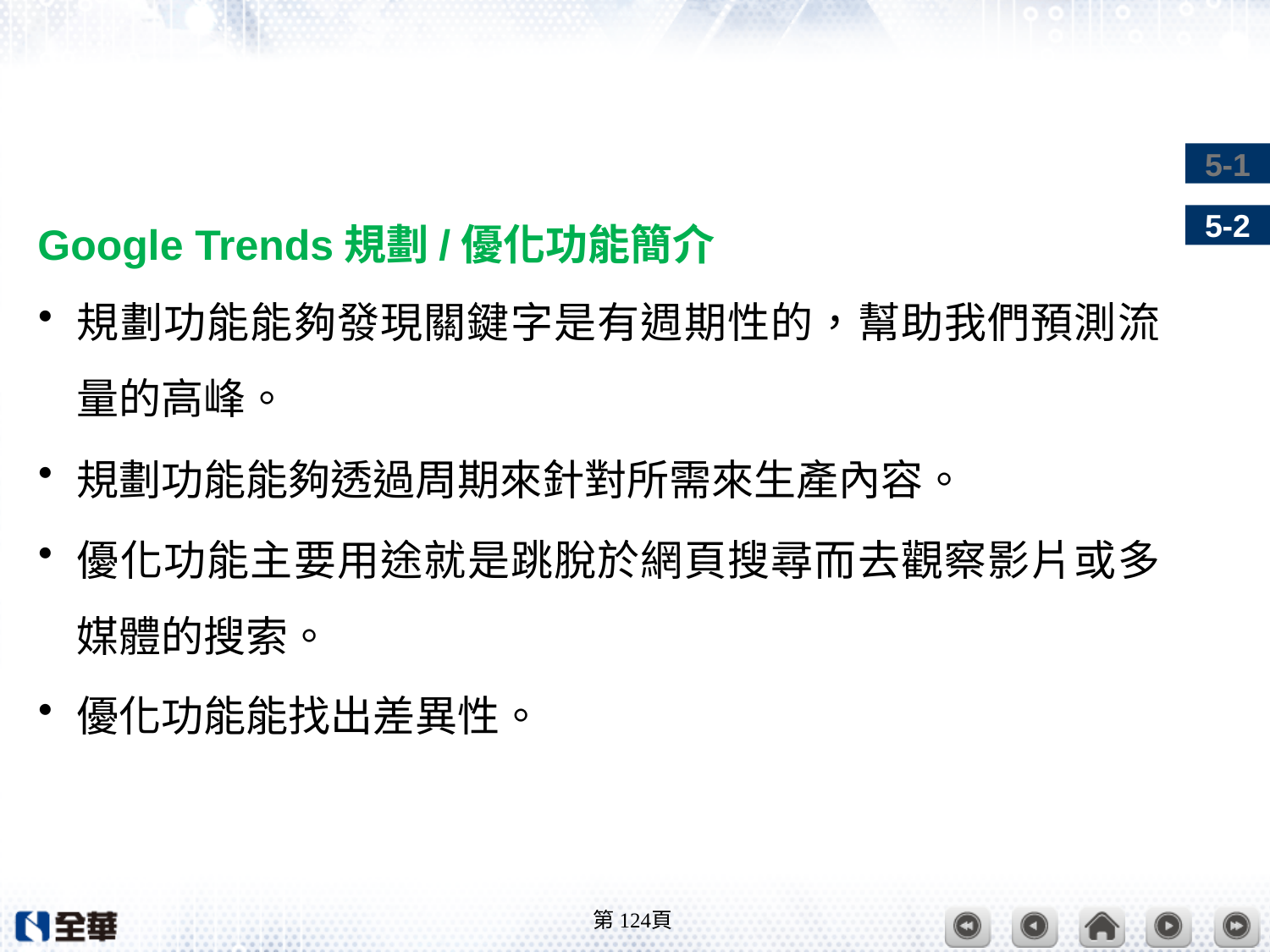

#
Google Trends規劃/優化功能簡介
規劃功能能夠發現關鍵字是有週期性的，幫助我們預測流量的高峰。
規劃功能能夠透過周期來針對所需來生產內容。
優化功能主要用途就是跳脫於網頁搜尋而去觀察影片或多媒體的搜索。
優化功能能找出差異性。